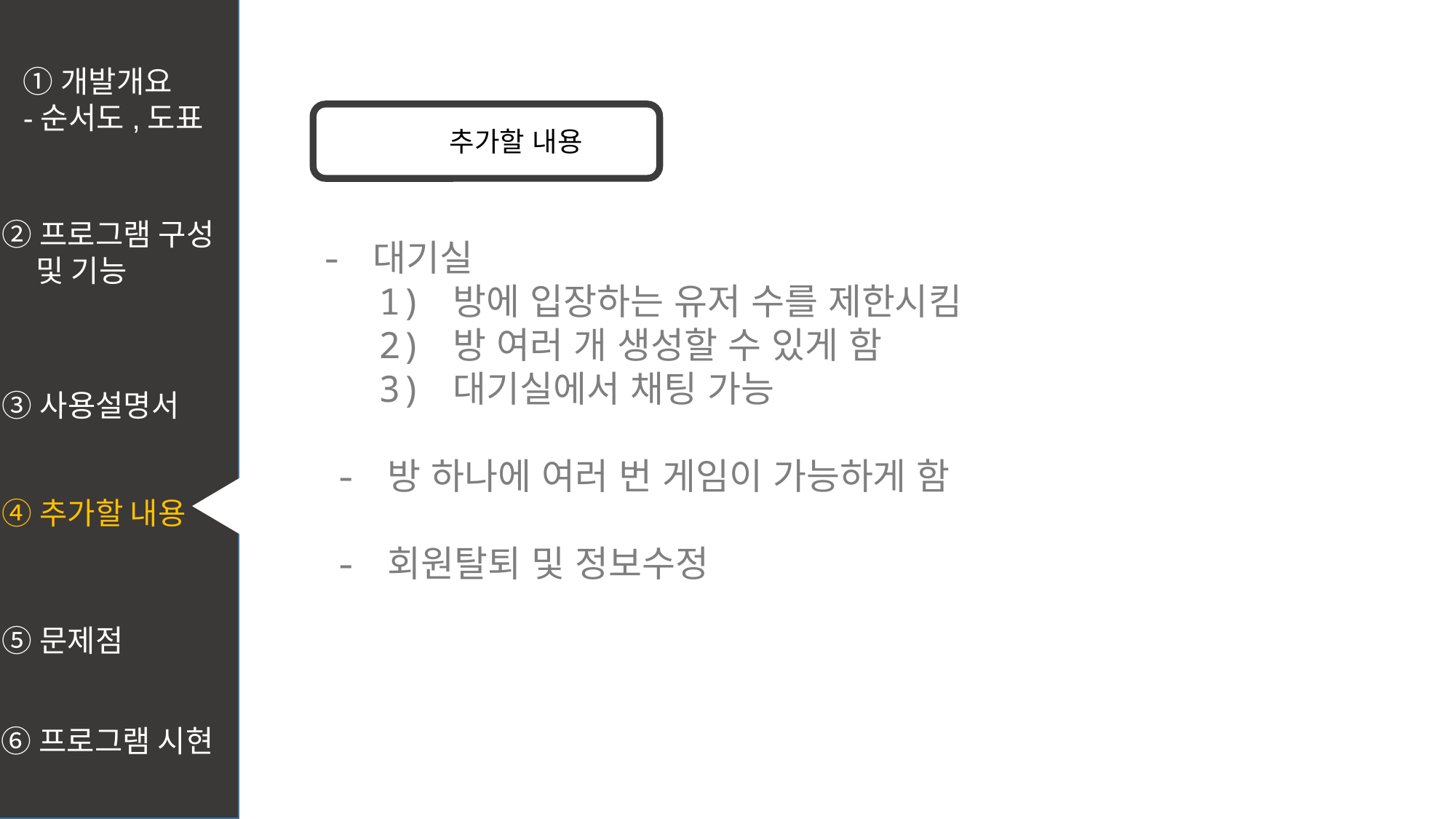

①개발개요
-순서도,도표
	 추가할 내용

 - 대기실
   1) 방에 입장하는 유저 수를 제한시킴
   2) 방 여러 개 생성할 수 있게 함
   3) 대기실에서 채팅 가능

 - 방 하나에 여러 번 게임이 가능하게 함

 - 회원탈퇴 및 정보수정

②프로그램 구성
    및 기능

③사용설명서
④추가할 내용

⑤문제점
⑥프로그램 시현